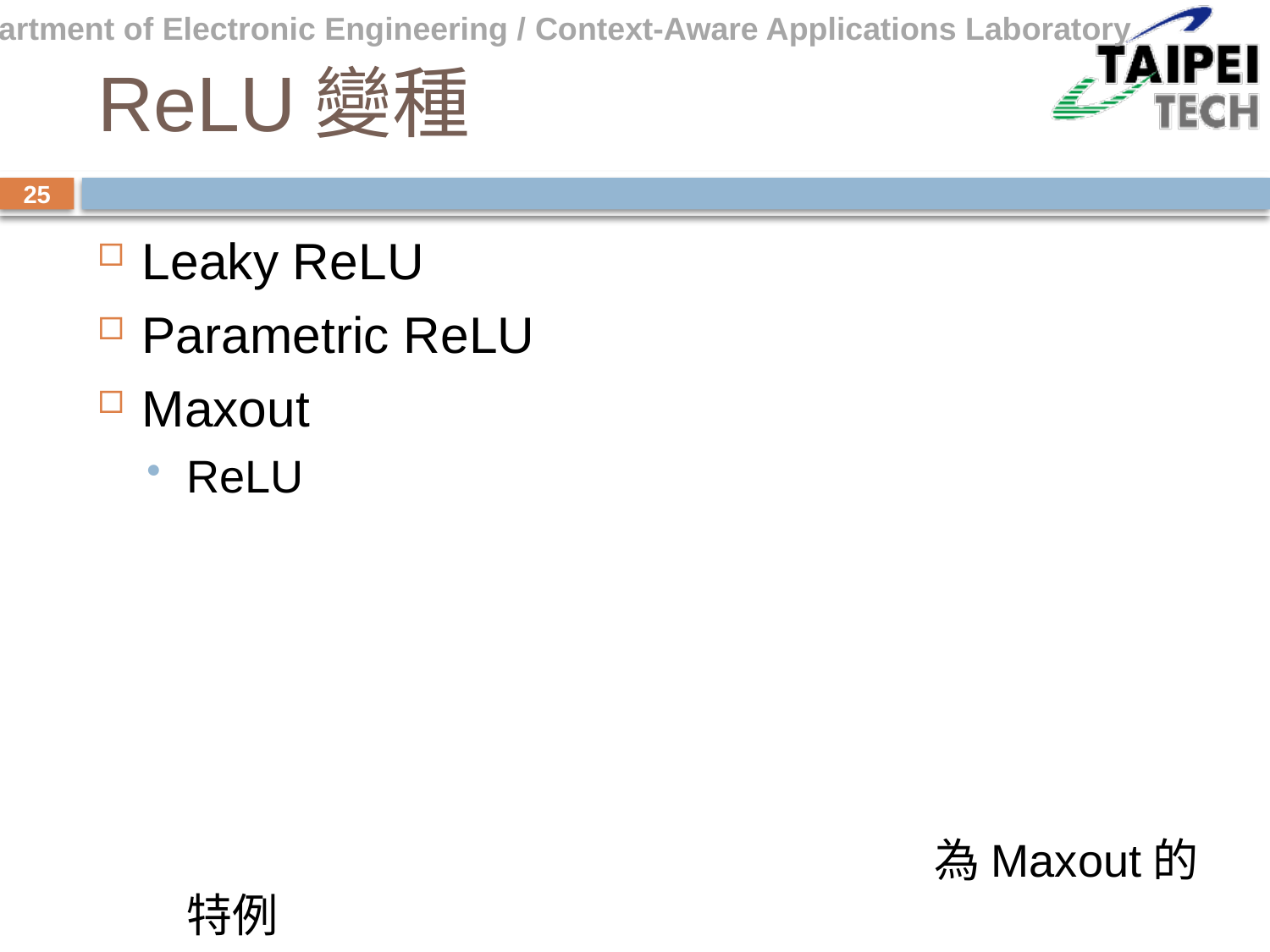

# ReLU變種
25
Leaky ReLU
Parametric ReLU
Maxout
ReLU                                                                                                                                                                                                                                                                                                                                                                                                                                                                                                                                                                                                                                       為Maxout的特例